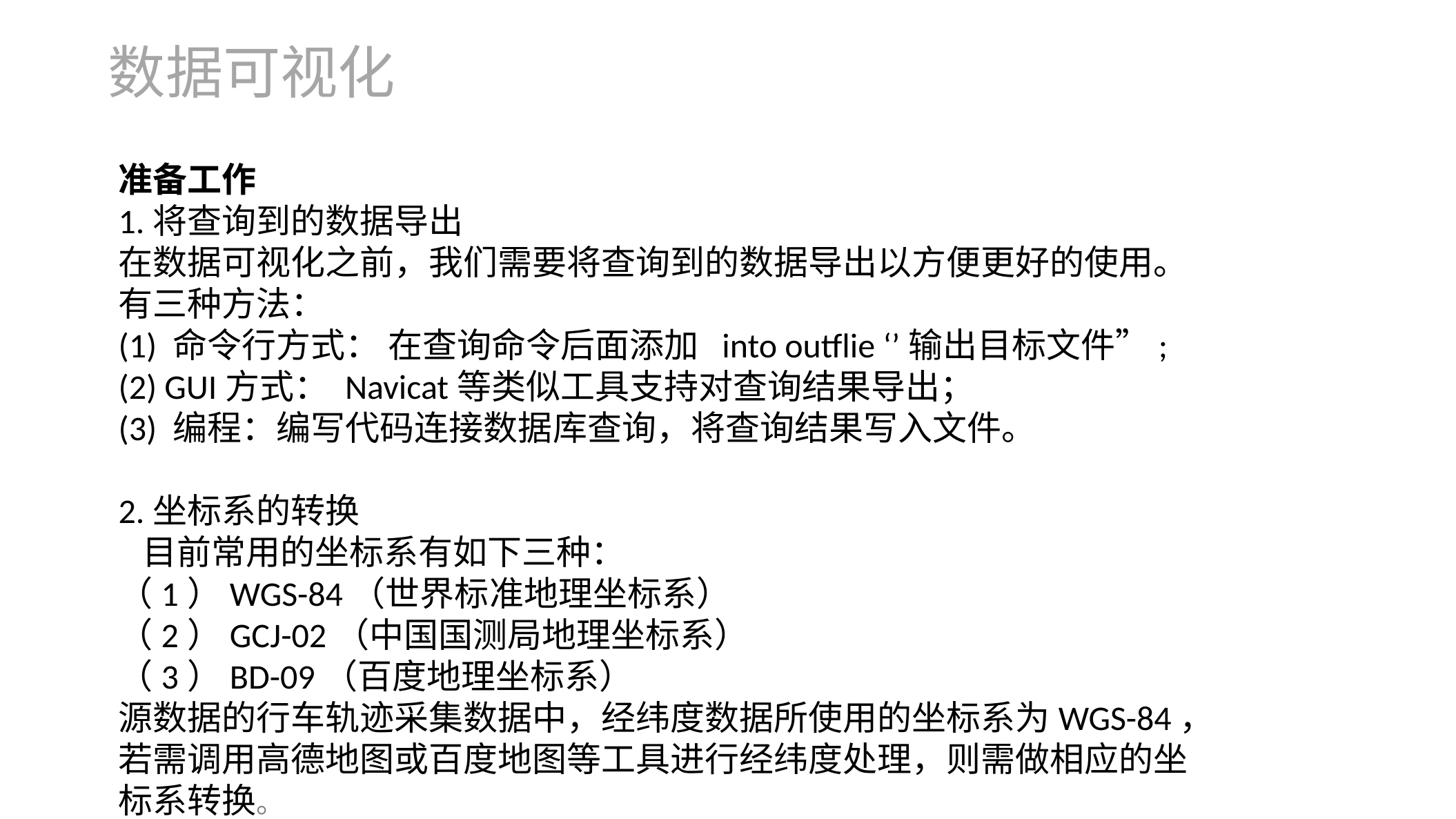

数据可视化
准备工作
1.将查询到的数据导出
在数据可视化之前，我们需要将查询到的数据导出以方便更好的使用。有三种方法：
(1) 命令行方式： 在查询命令后面添加  into outflie ‘’输出目标文件”;
(2) GUI方式： Navicat等类似工具支持对查询结果导出；
(3) 编程：编写代码连接数据库查询，将查询结果写入文件。

2.坐标系的转换
  目前常用的坐标系有如下三种：
（1）WGS-84（世界标准地理坐标系）
（2）GCJ-02（中国国测局地理坐标系）
（3）BD-09（百度地理坐标系）
源数据的行车轨迹采集数据中，经纬度数据所使用的坐标系为WGS-84，若需调用高德地图或百度地图等工具进行经纬度处理，则需做相应的坐标系转换。